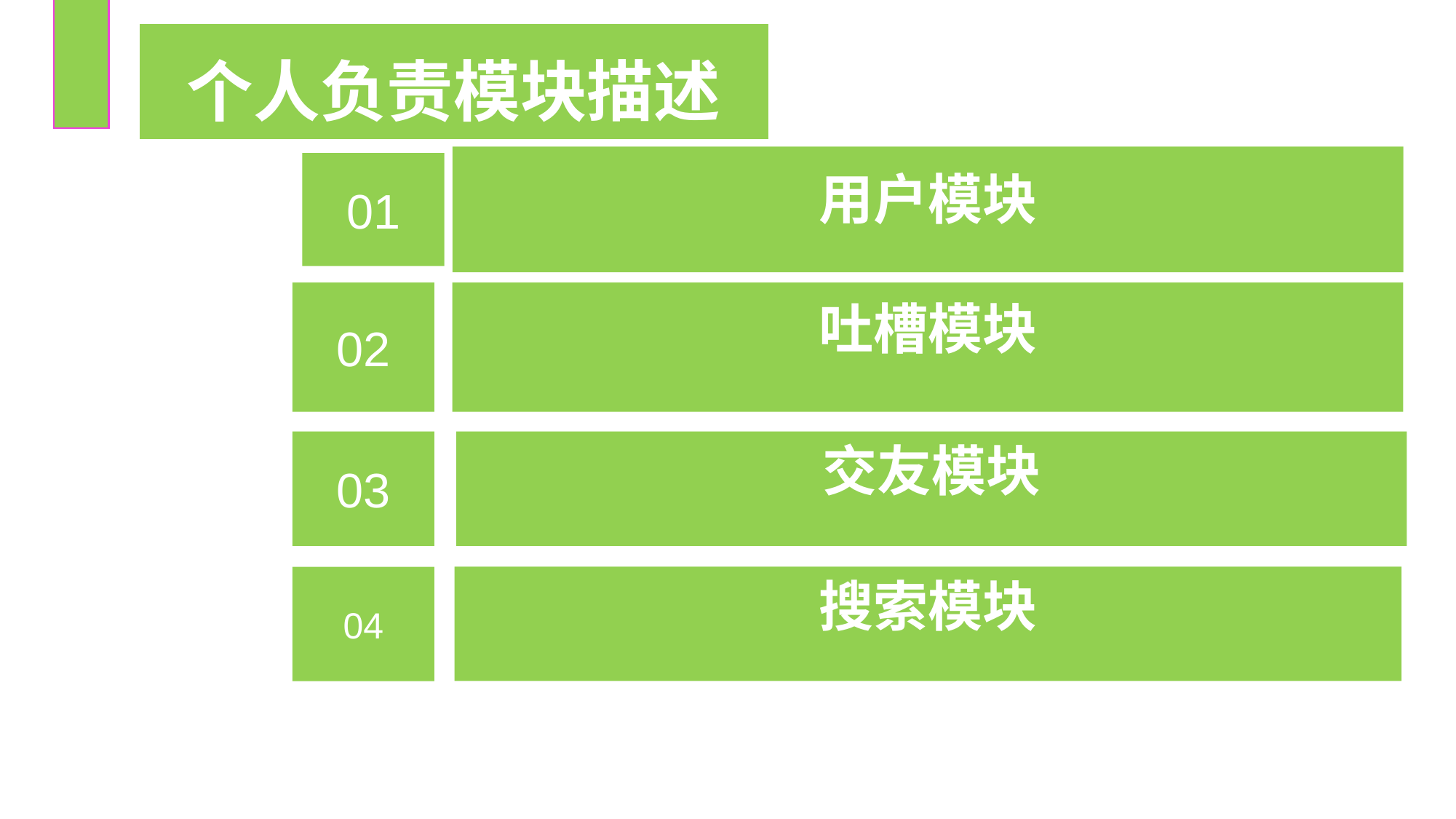

| 个人负责模块描述 |
| --- |
用户模块
01
吐槽模块
02
交友模块
03
搜索模块
04